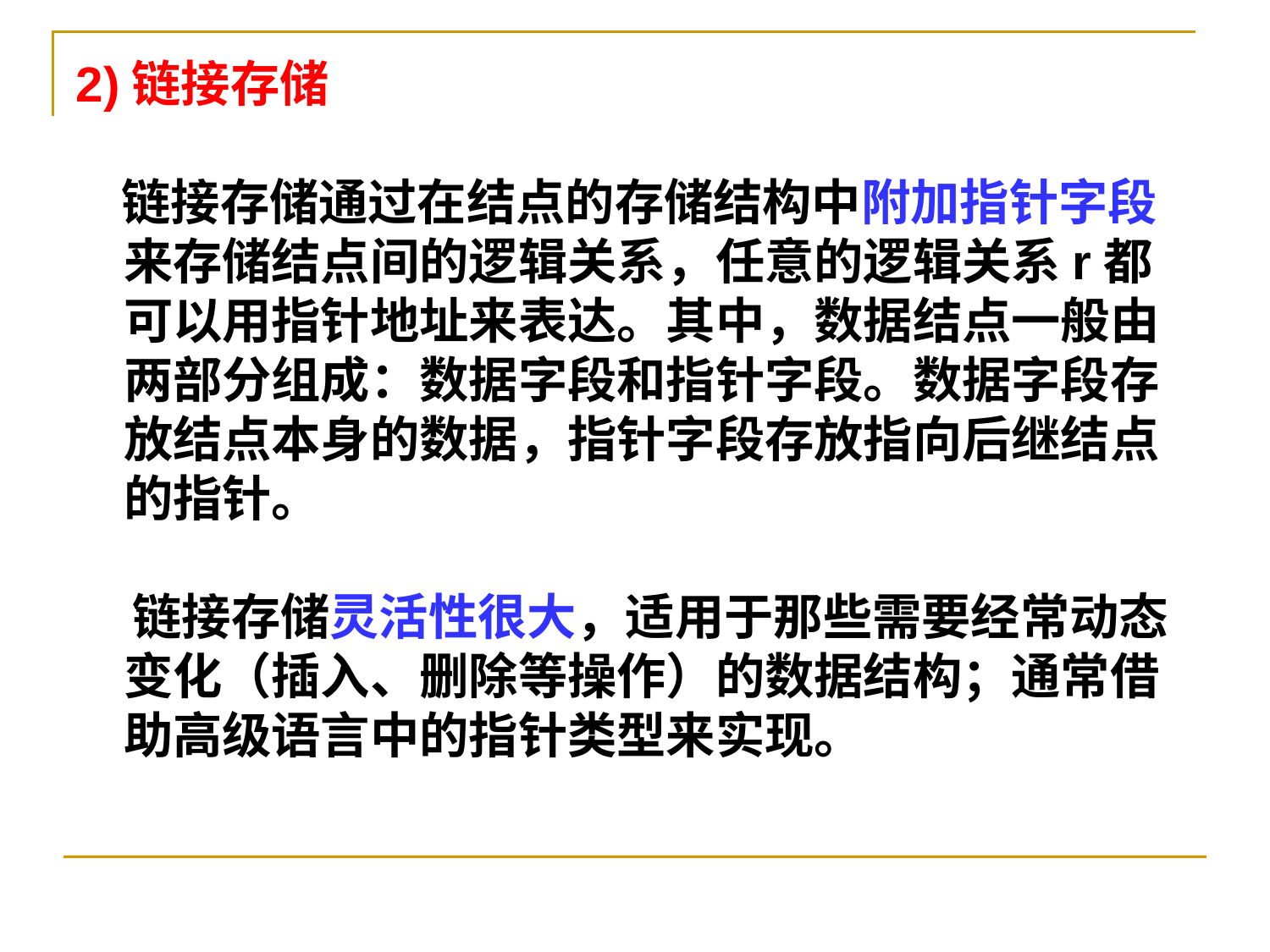

2)链接存储

   链接存储通过在结点的存储结构中附加指针字段来存储结点间的逻辑关系，任意的逻辑关系r都可以用指针地址来表达。其中，数据结点一般由两部分组成：数据字段和指针字段。数据字段存放结点本身的数据，指针字段存放指向后继结点的指针。

    链接存储灵活性很大，适用于那些需要经常动态变化（插入、删除等操作）的数据结构；通常借助高级语言中的指针类型来实现。